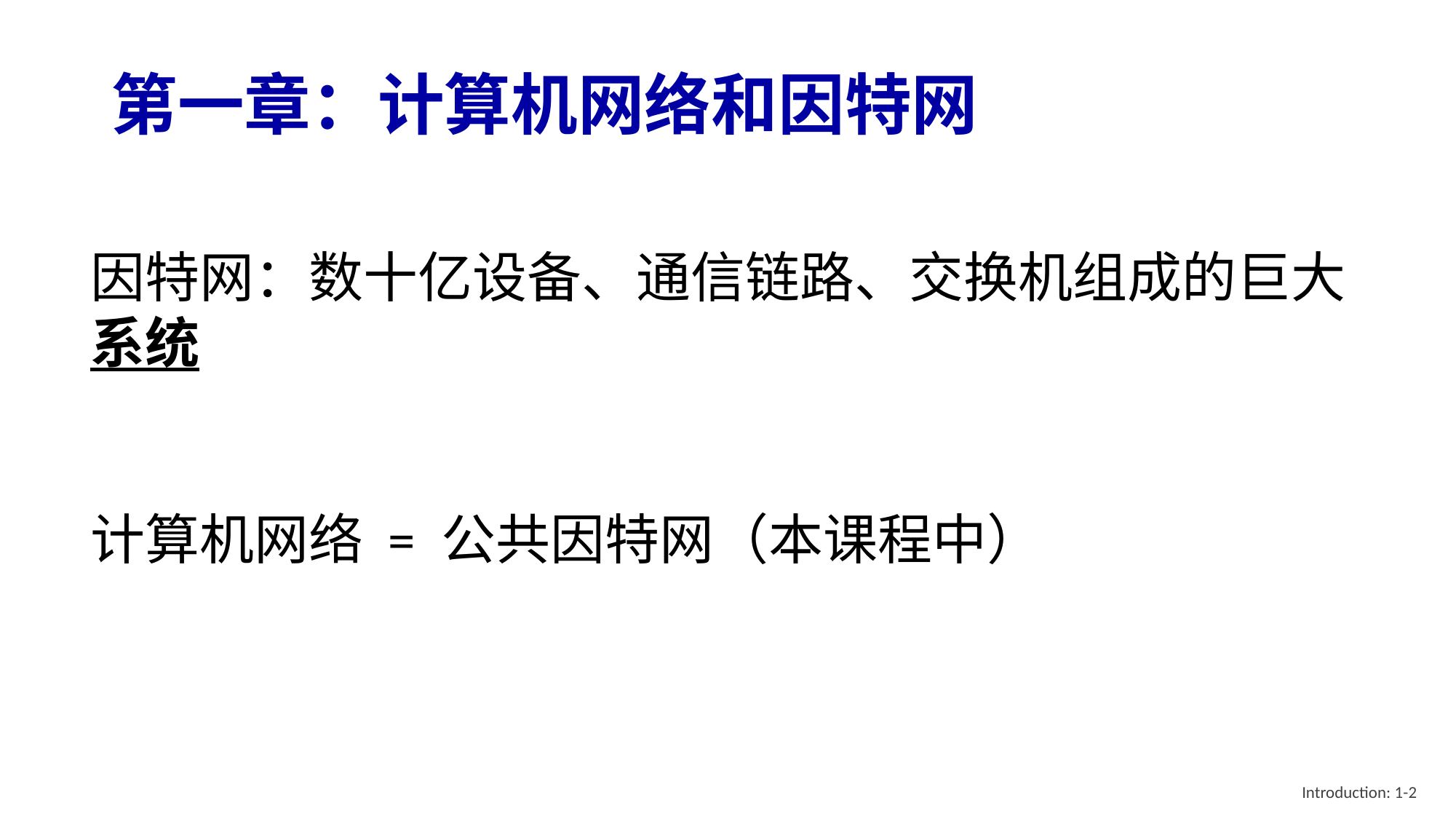

# 第一章：计算机网络和因特网
因特网：数十亿设备、通信链路、交换机组成的巨大系统

计算机网络 = 公共因特网（本课程中）

Introduction: 1-2